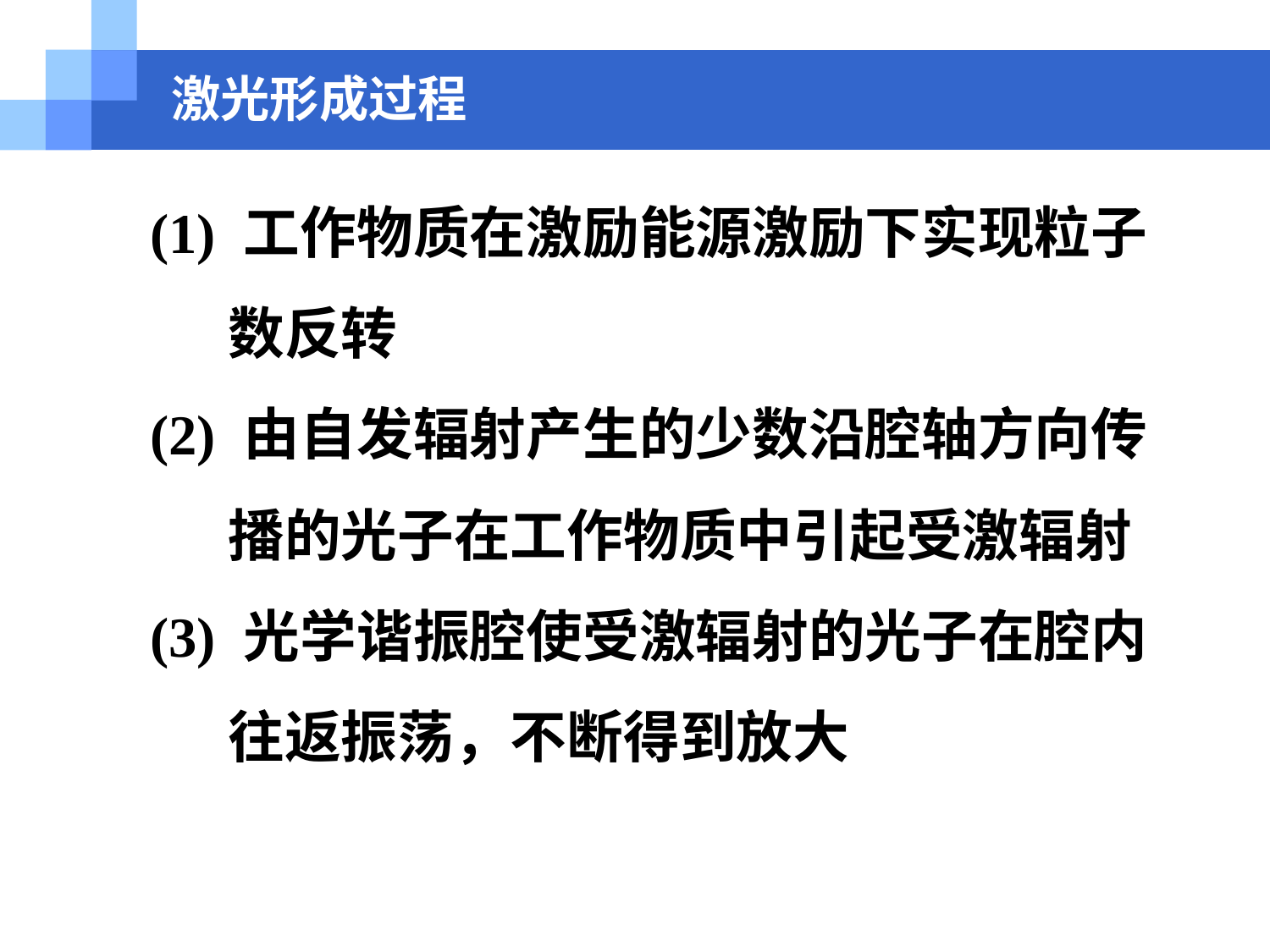

激光形成过程
(1) 工作物质在激励能源激励下实现粒子
     数反转
(2) 由自发辐射产生的少数沿腔轴方向传
     播的光子在工作物质中引起受激辐射
(3) 光学谐振腔使受激辐射的光子在腔内
     往返振荡，不断得到放大